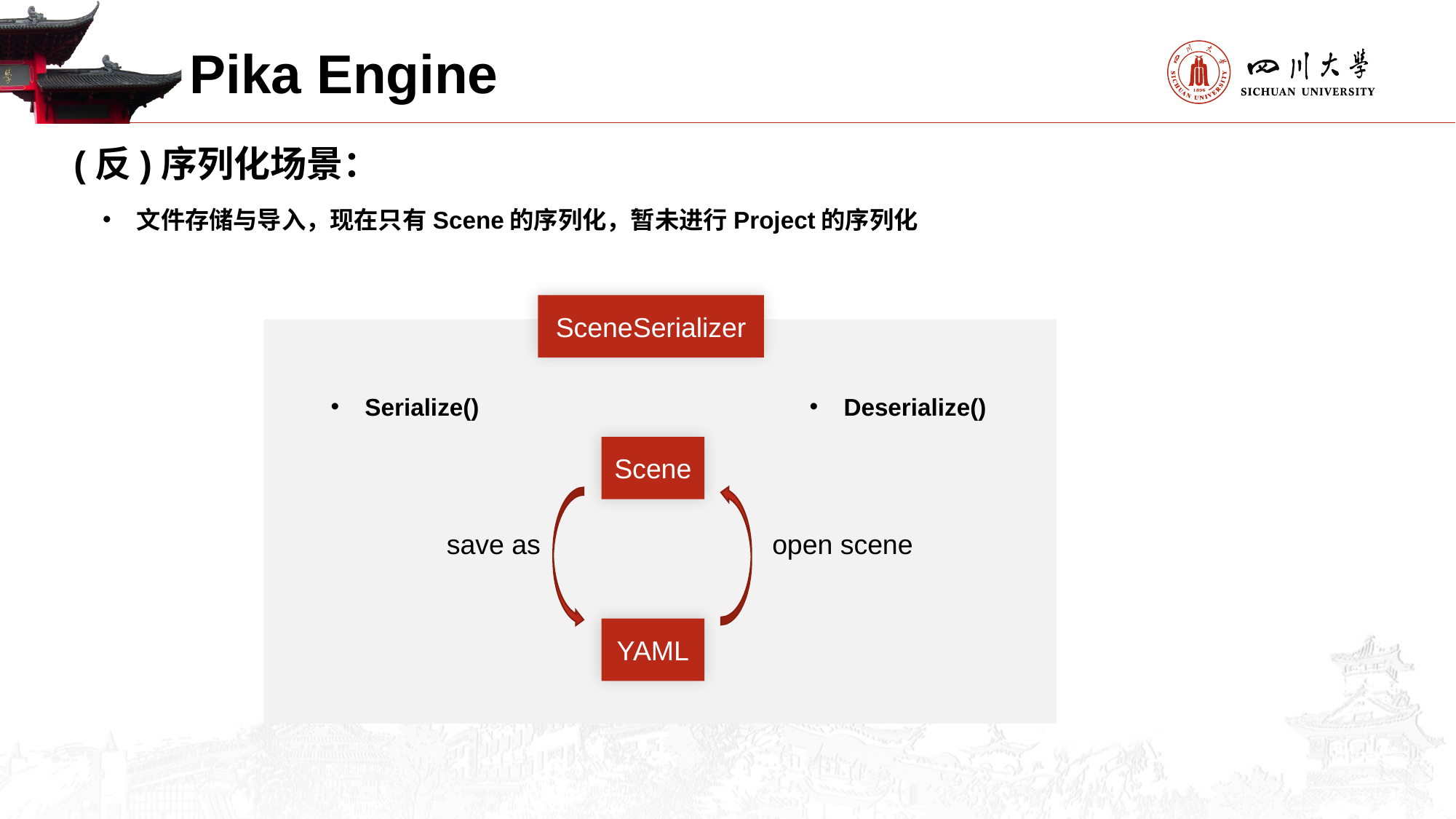

Pika Engine
(反)序列化场景：
文件存储与导入，现在只有Scene的序列化，暂未进行Project的序列化
SceneSerializer

Serialize()
Deserialize()
Scene

save as
open scene
YAML